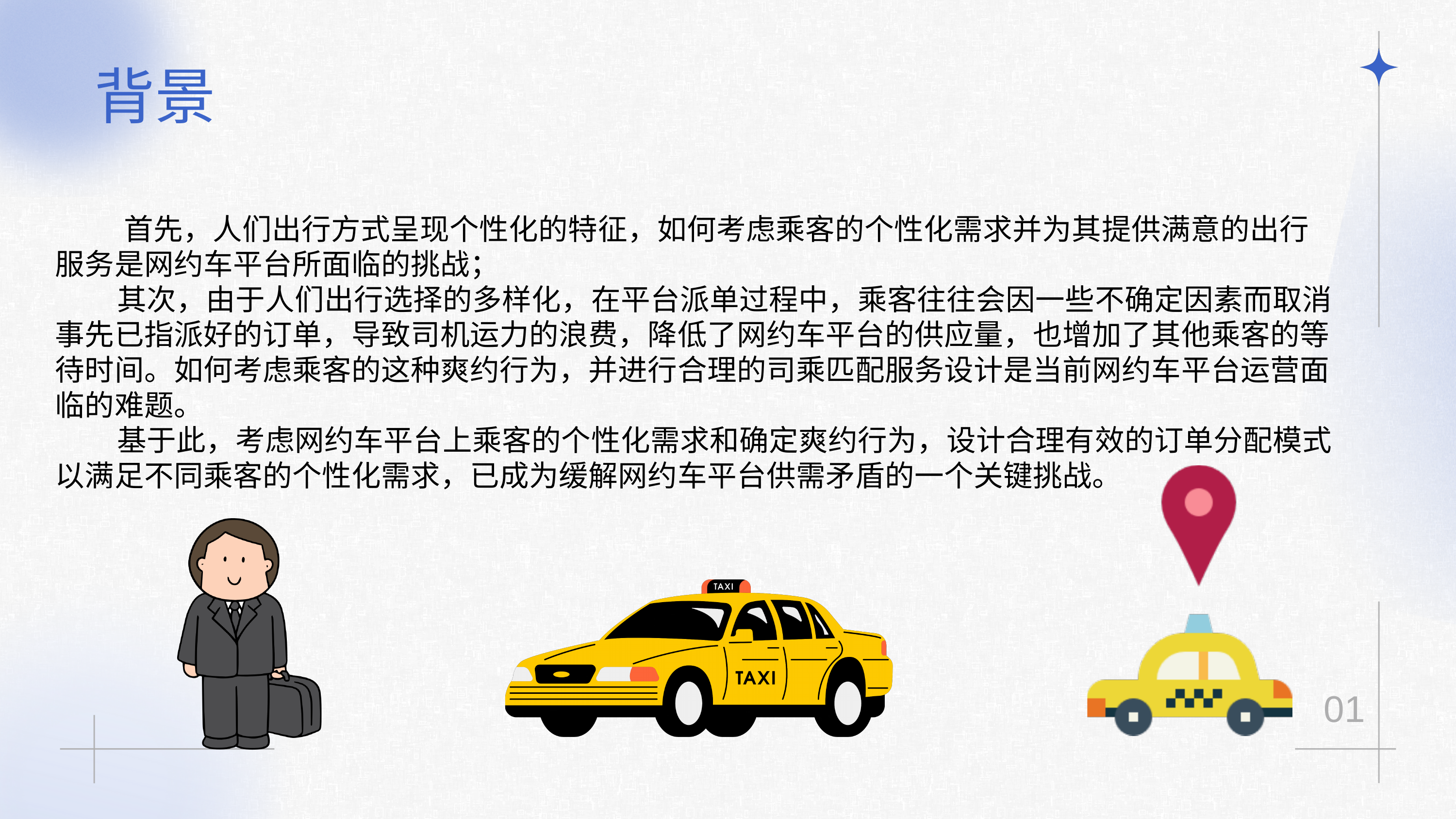

背景

         首先，人们出行方式呈现个性化的特征，如何考虑乘客的个性化需求并为其提供满意的出行服务是网约车平台所面临的挑战；
        其次，由于人们出行选择的多样化，在平台派单过程中，乘客往往会因一些不确定因素而取消事先已指派好的订单，导致司机运力的浪费，降低了网约车平台的供应量，也增加了其他乘客的等待时间。如何考虑乘客的这种爽约行为，并进行合理的司乘匹配服务设计是当前网约车平台运营面临的难题。
        基于此，考虑网约车平台上乘客的个性化需求和确定爽约行为，设计合理有效的订单分配模式以满足不同乘客的个性化需求，已成为缓解网约车平台供需矛盾的一个关键挑战。

01